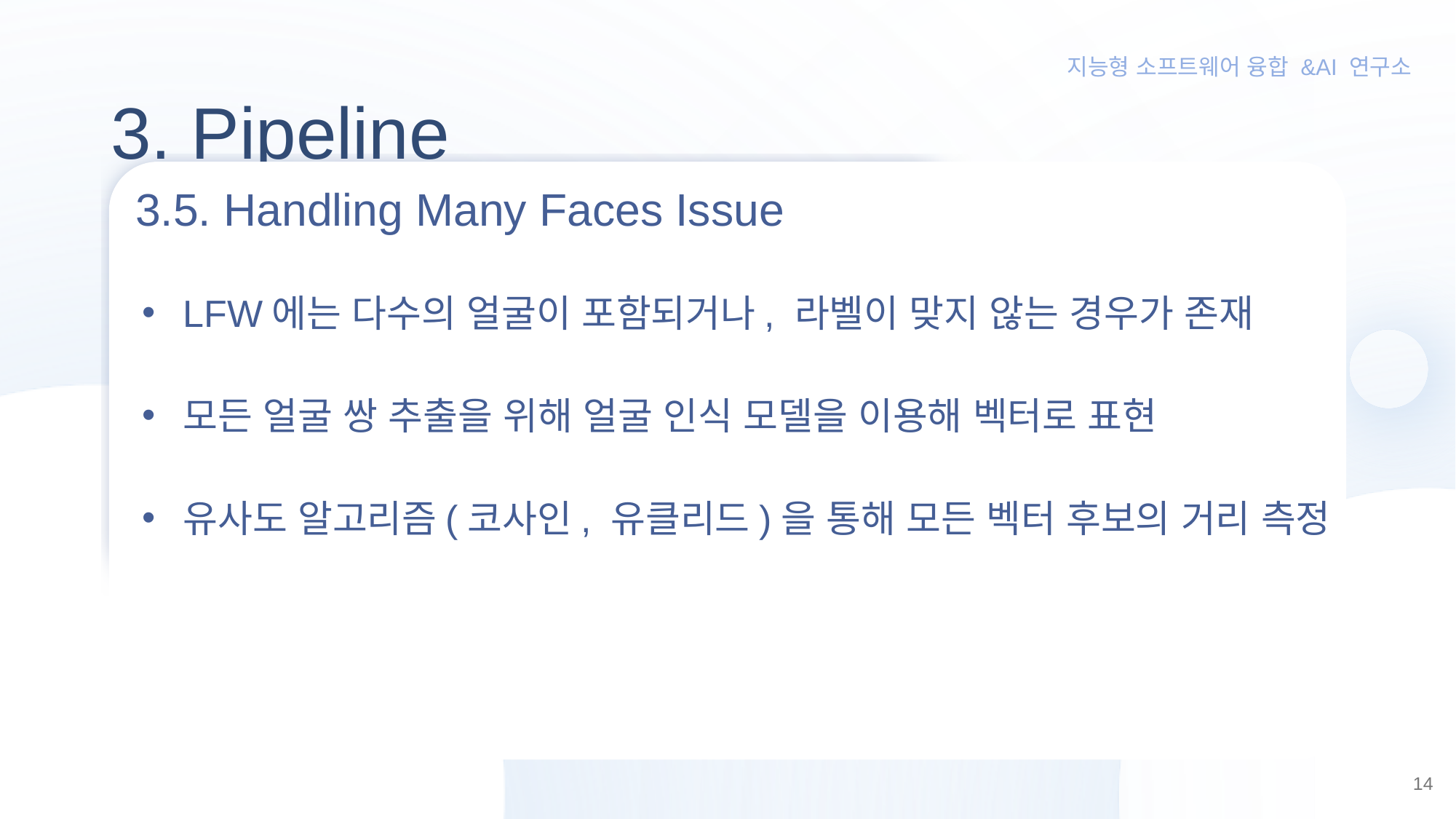

3. Pipeline
3.5. Handling Many Faces Issue

LFW에는 다수의 얼굴이 포함되거나, 라벨이 맞지 않는 경우가 존재
모든 얼굴 쌍 추출을 위해 얼굴 인식 모델을 이용해 벡터로 표현

유사도 알고리즘(코사인, 유클리드)을 통해 모든 벡터 후보의 거리 측정
14